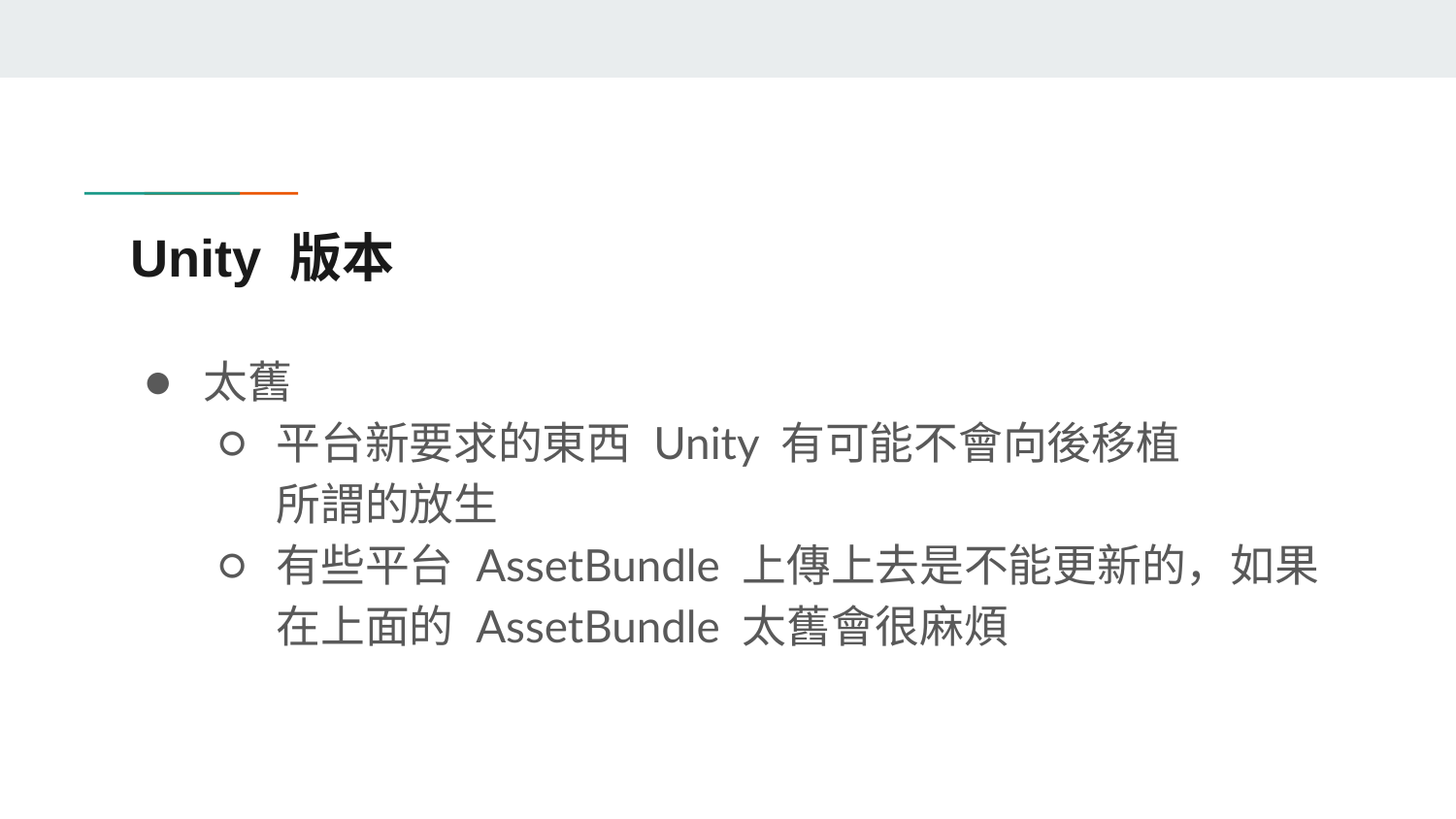

# Unity 版本
太舊
平台新要求的東西 Unity 有可能不會向後移植
所謂的放生
有些平台 AssetBundle 上傳上去是不能更新的，如果在上面的 AssetBundle 太舊會很麻煩